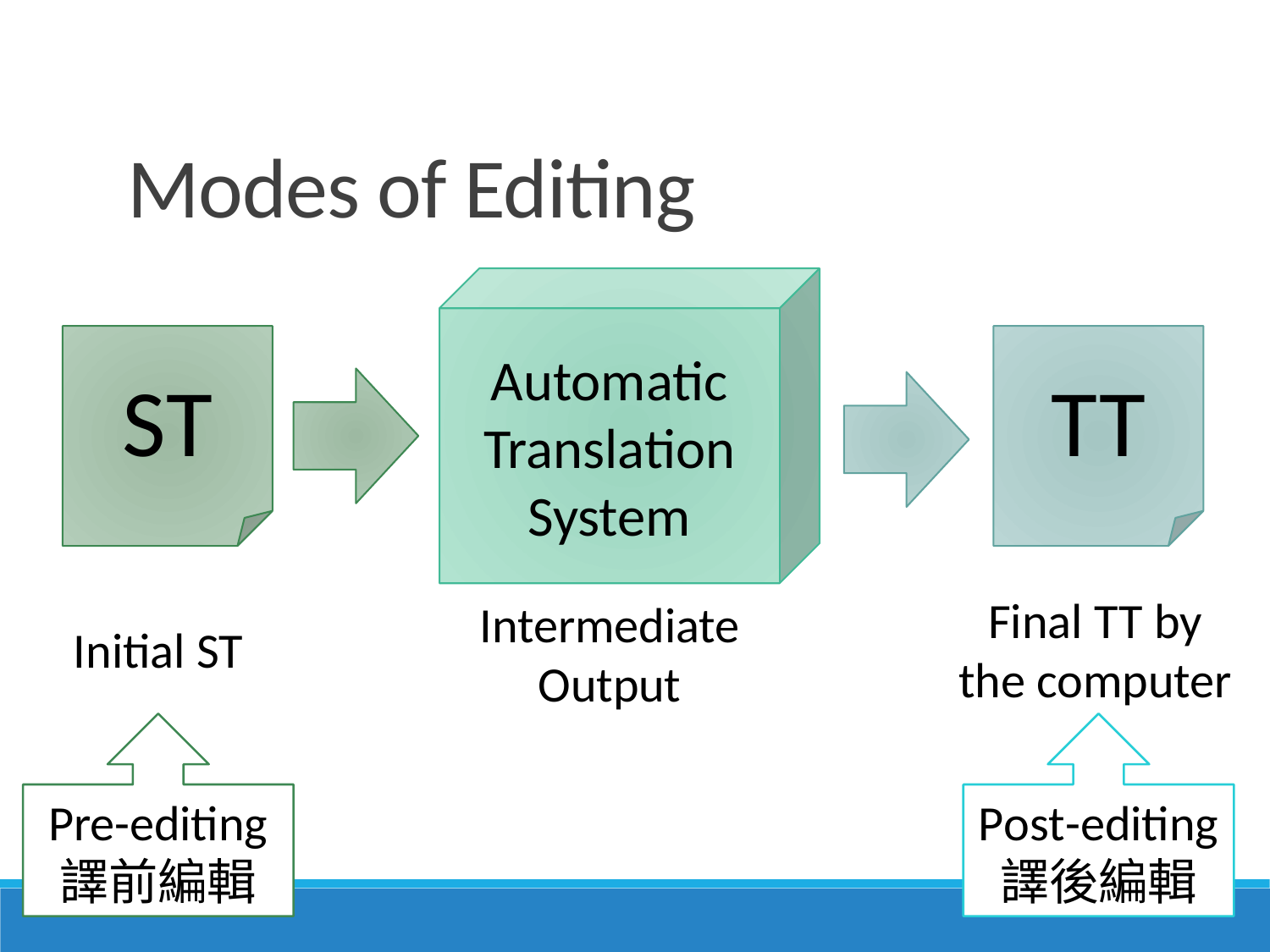

Modes of Editing
Automatic Translation System
ST
TT

Final TT by the computer
Intermediate Output
Initial ST
Pre-editing
譯前編輯
Post-editing
譯後編輯